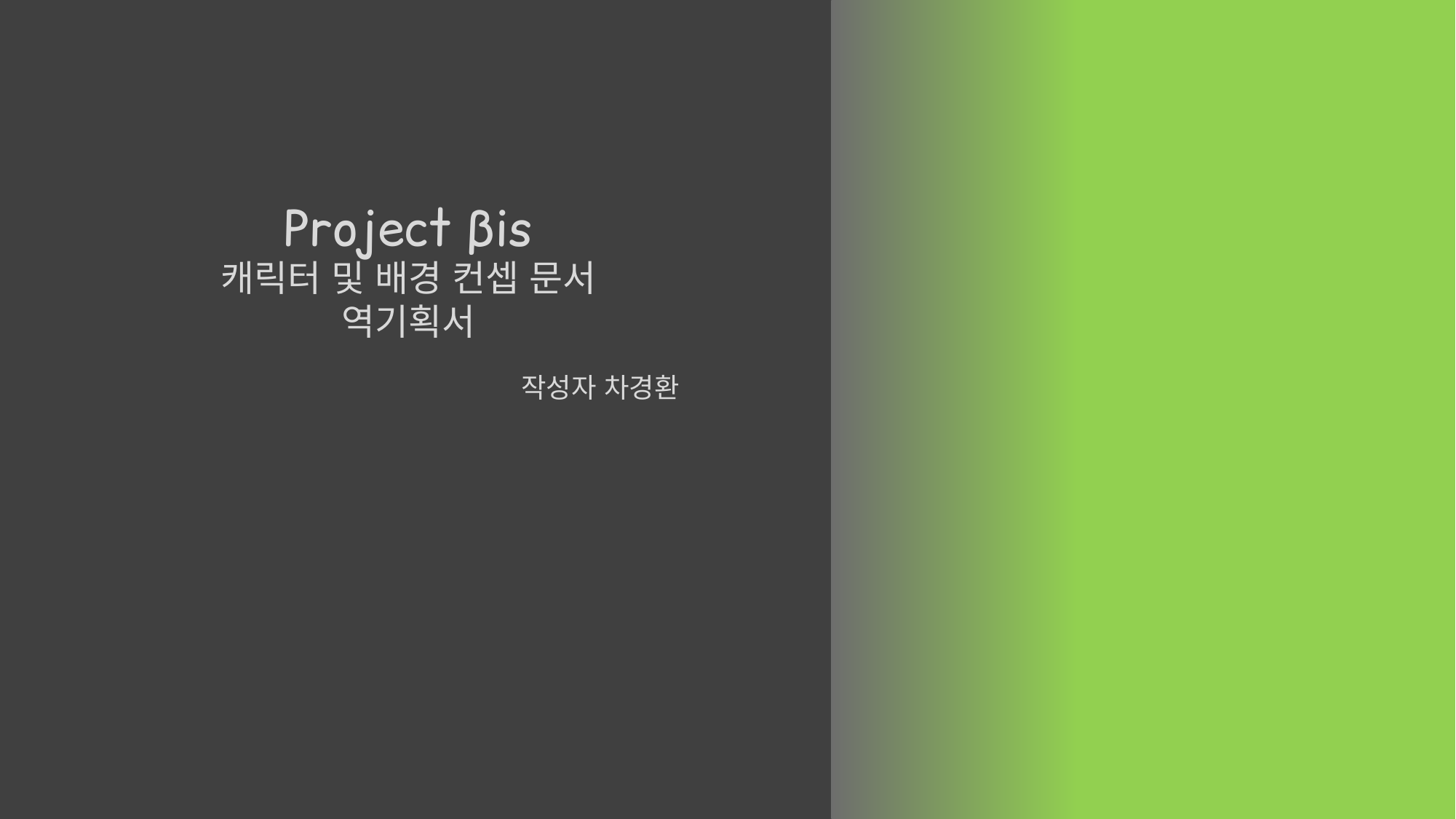

Project βis
캐릭터 및 배경 컨셉 문서
역기획서
작성자 차경환